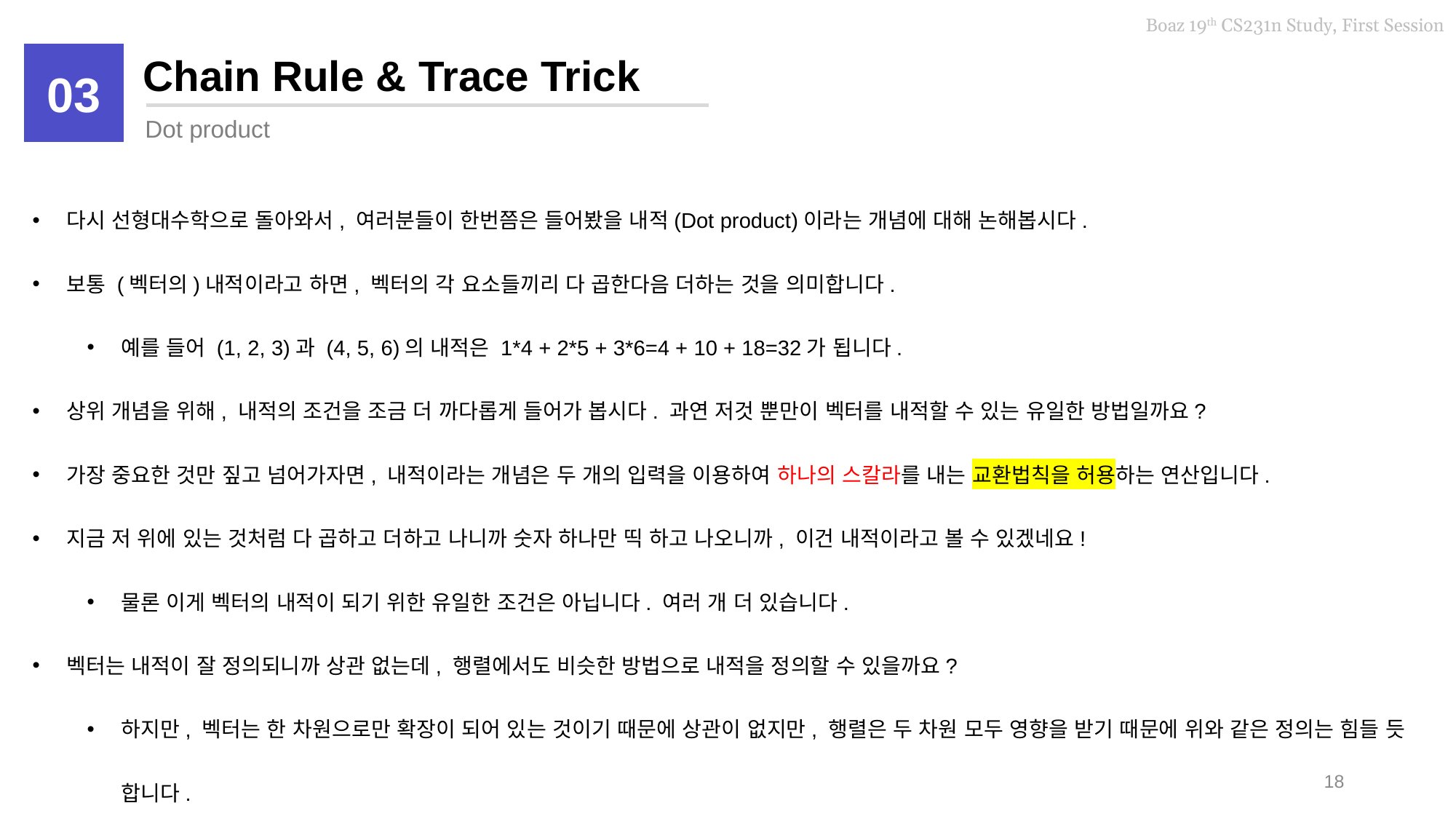

Chain Rule & Trace Trick
03
Dot product
다시 선형대수학으로 돌아와서, 여러분들이 한번쯤은 들어봤을 내적(Dot product)이라는 개념에 대해 논해봅시다.
보통 (벡터의)내적이라고 하면, 벡터의 각 요소들끼리 다 곱한다음 더하는 것을 의미합니다.
예를 들어 (1, 2, 3)과 (4, 5, 6)의 내적은 1*4 + 2*5 + 3*6=4 + 10 + 18=32가 됩니다.
상위 개념을 위해, 내적의 조건을 조금 더 까다롭게 들어가 봅시다. 과연 저것 뿐만이 벡터를 내적할 수 있는 유일한 방법일까요?
가장 중요한 것만 짚고 넘어가자면, 내적이라는 개념은 두 개의 입력을 이용하여 하나의 스칼라를 내는 교환법칙을 허용하는 연산입니다.
지금 저 위에 있는 것처럼 다 곱하고 더하고 나니까 숫자 하나만 띡 하고 나오니까, 이건 내적이라고 볼 수 있겠네요!
물론 이게 벡터의 내적이 되기 위한 유일한 조건은 아닙니다. 여러 개 더 있습니다.
벡터는 내적이 잘 정의되니까 상관 없는데, 행렬에서도 비슷한 방법으로 내적을 정의할 수 있을까요?
하지만, 벡터는 한 차원으로만 확장이 되어 있는 것이기 때문에 상관이 없지만, 행렬은 두 차원 모두 영향을 받기 때문에 위와 같은 정의는 힘들 듯 합니다.
18